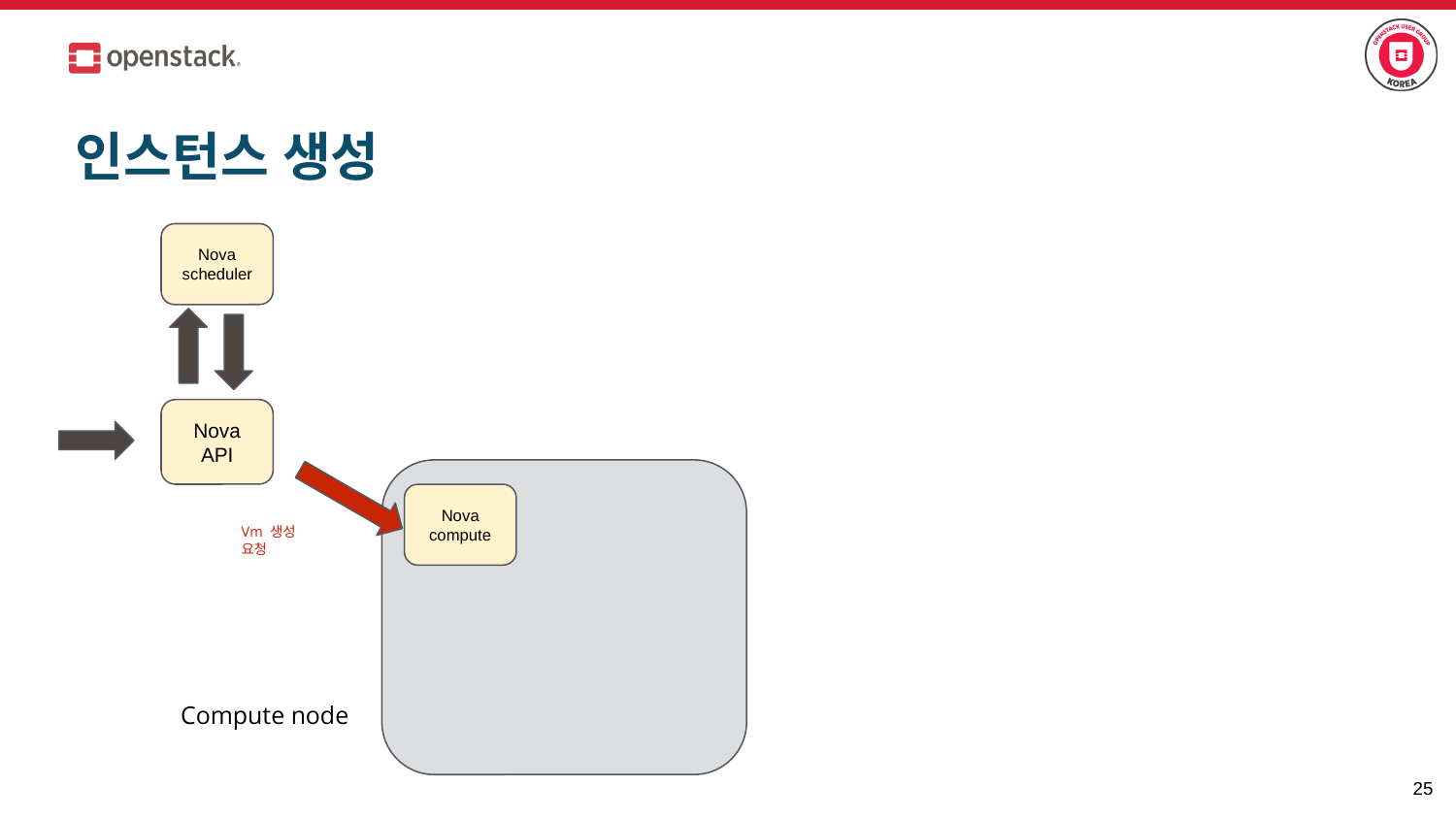

# 인스턴스 생성
Nova
scheduler

Nova
API

Nova
compute
Vm 생성 요청
Compute node
25